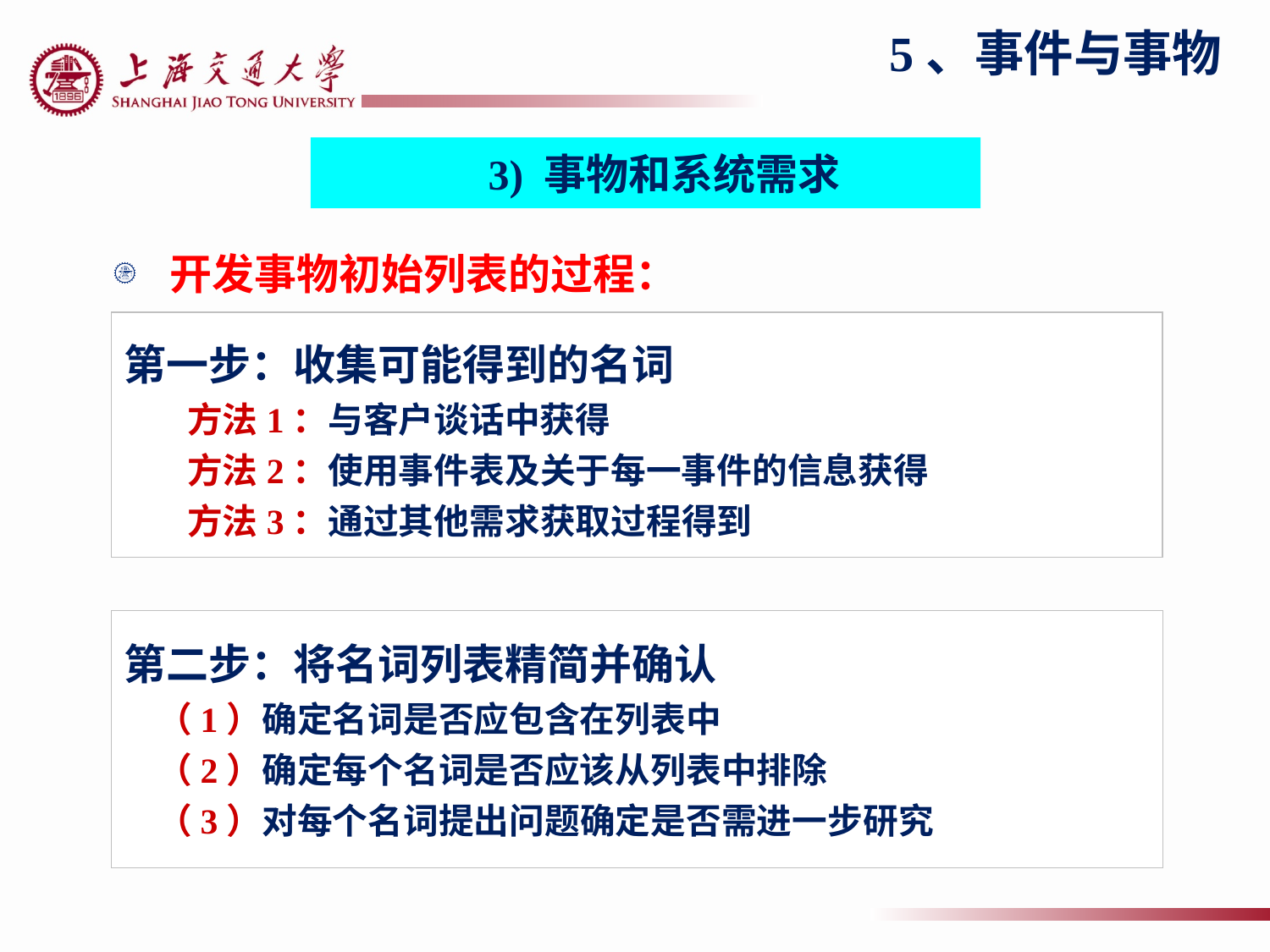

5、事件与事物
3) 事物和系统需求
开发事物初始列表的过程：
第一步：收集可能得到的名词
方法1：与客户谈话中获得
方法2：使用事件表及关于每一事件的信息获得
方法3：通过其他需求获取过程得到
第二步：将名词列表精简并确认
   （1）确定名词是否应包含在列表中
   （2）确定每个名词是否应该从列表中排除
   （3）对每个名词提出问题确定是否需进一步研究